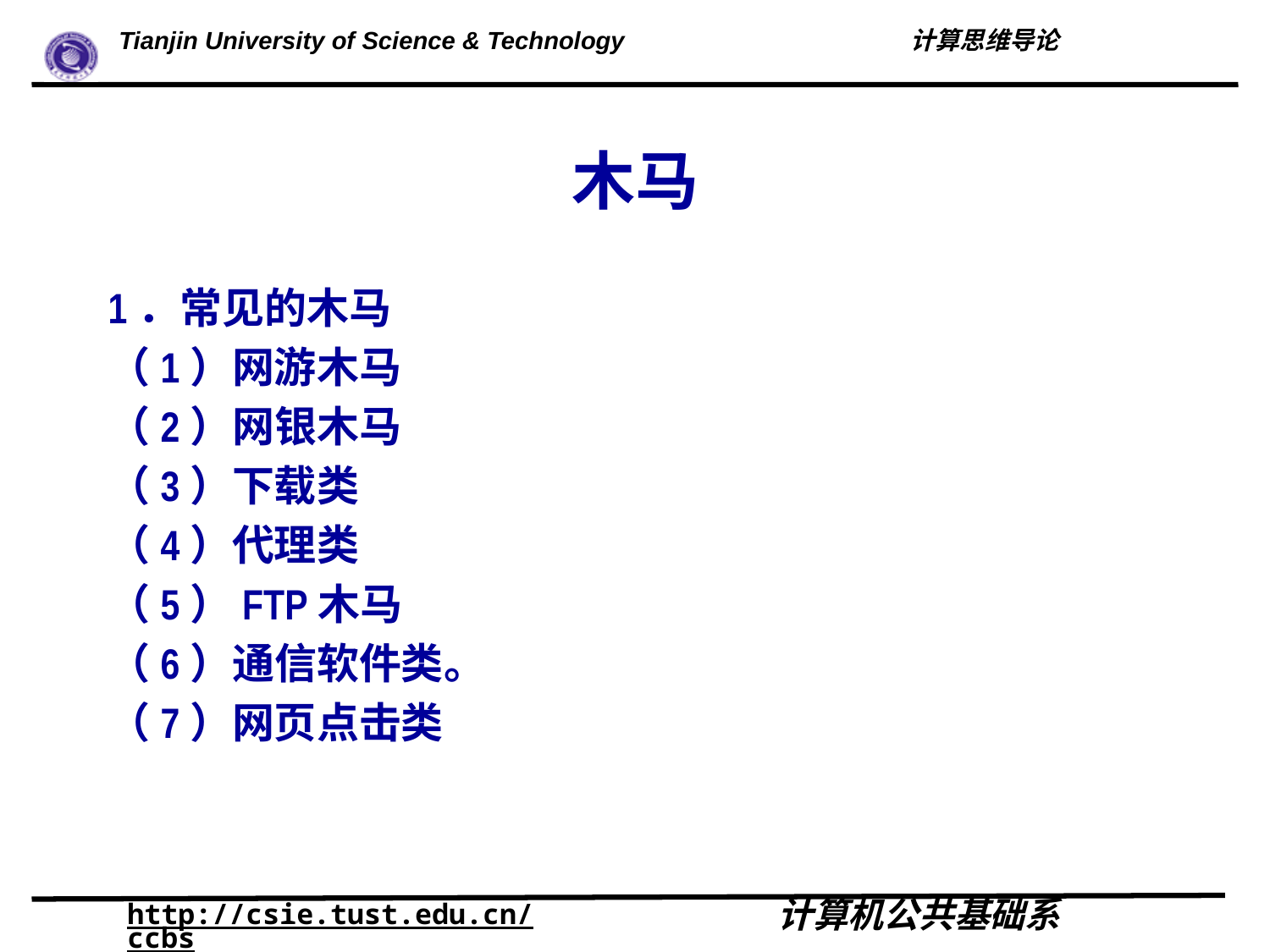

# 木马
1．常见的木马
（1）网游木马
（2）网银木马
（3）下载类
（4）代理类
（5）FTP木马
（6）通信软件类。
（7）网页点击类